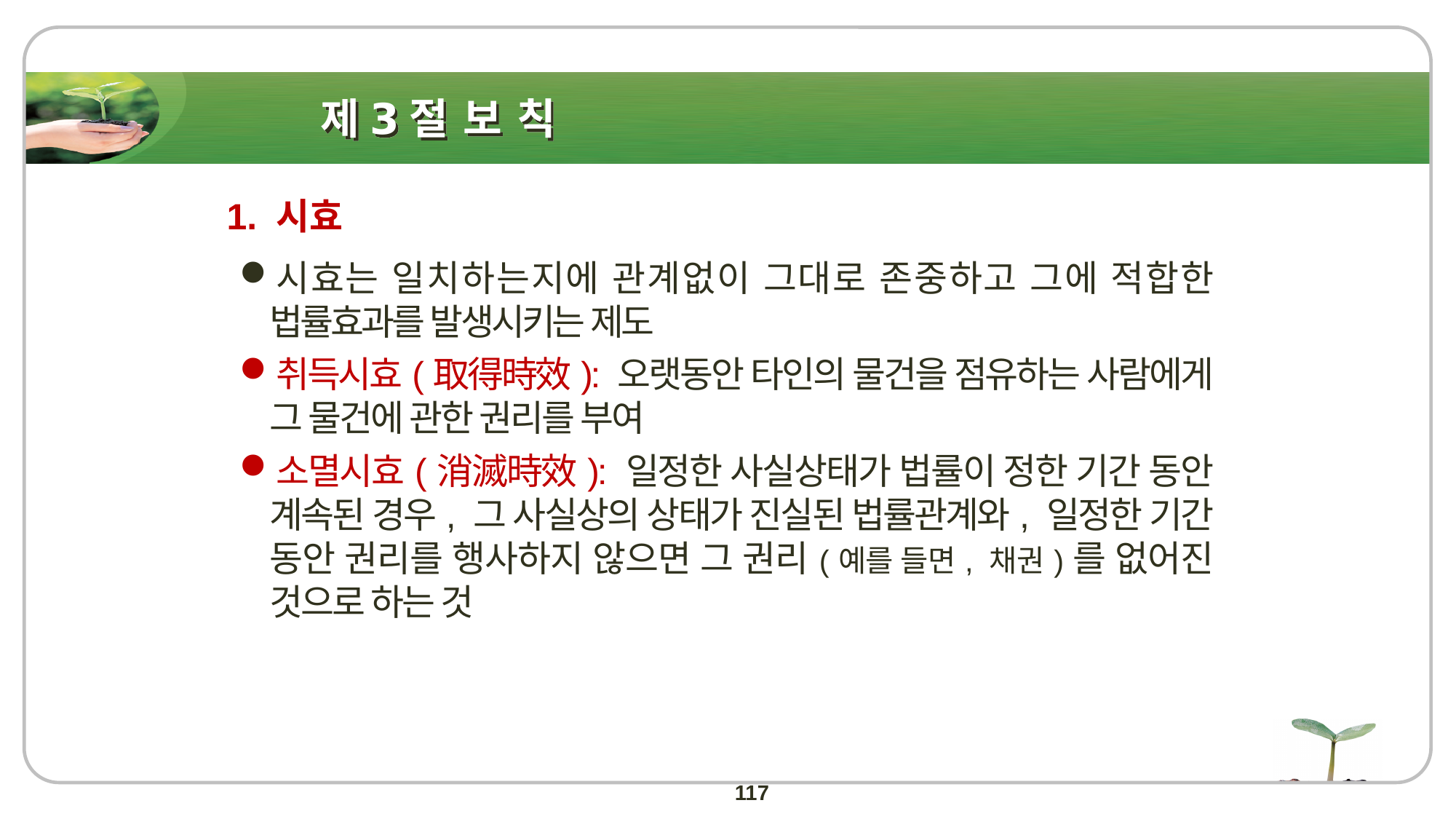

# 제3절 보 칙
1. 시효
시효는 일치하는지에 관계없이 그대로 존중하고 그에 적합한 법률효과를 발생시키는 제도
취득시효(取得時效): 오랫동안 타인의 물건을 점유하는 사람에게 그 물건에 관한 권리를 부여
소멸시효(消滅時效): 일정한 사실상태가 법률이 정한 기간 동안 계속된 경우, 그 사실상의 상태가 진실된 법률관계와, 일정한 기간 동안 권리를 행사하지 않으면 그 권리(예를 들면, 채권)를 없어진 것으로 하는 것
117